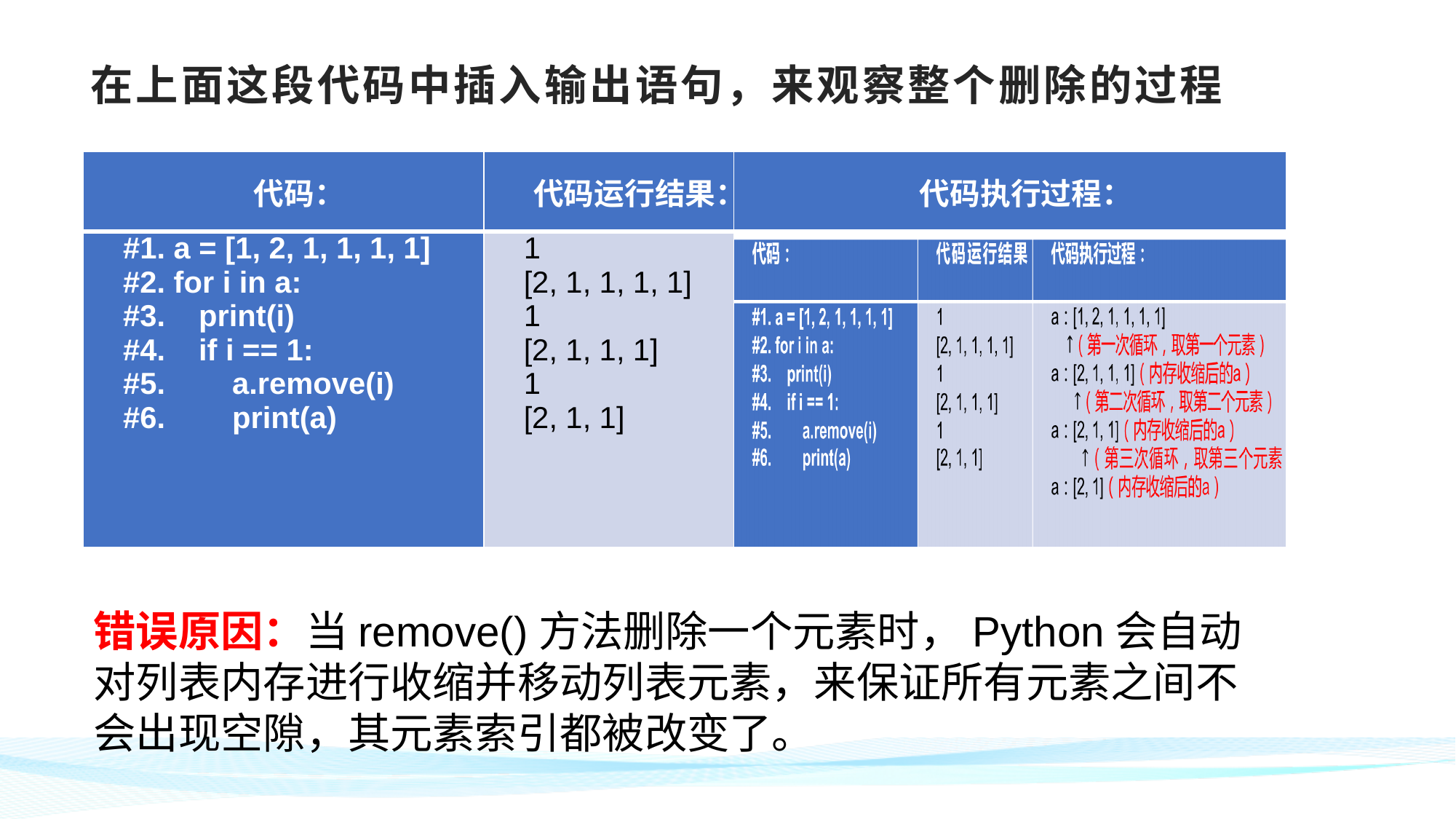

# 在上面这段代码中插入输出语句，来观察整个删除的过程
| 代码： | 代码运行结果： | 代码执行过程： |
| --- | --- | --- |
| #1. a = [1, 2, 1, 1, 1, 1] #2. for i in a: #3. print(i) #4. if i == 1: #5. a.remove(i) #6. print(a) | 1 [2, 1, 1, 1, 1] 1 [2, 1, 1, 1] 1 [2, 1, 1] |  |
错误原因：当remove()方法删除一个元素时，Python会自动对列表内存进行收缩并移动列表元素，来保证所有元素之间不会出现空隙，其元素索引都被改变了。
91